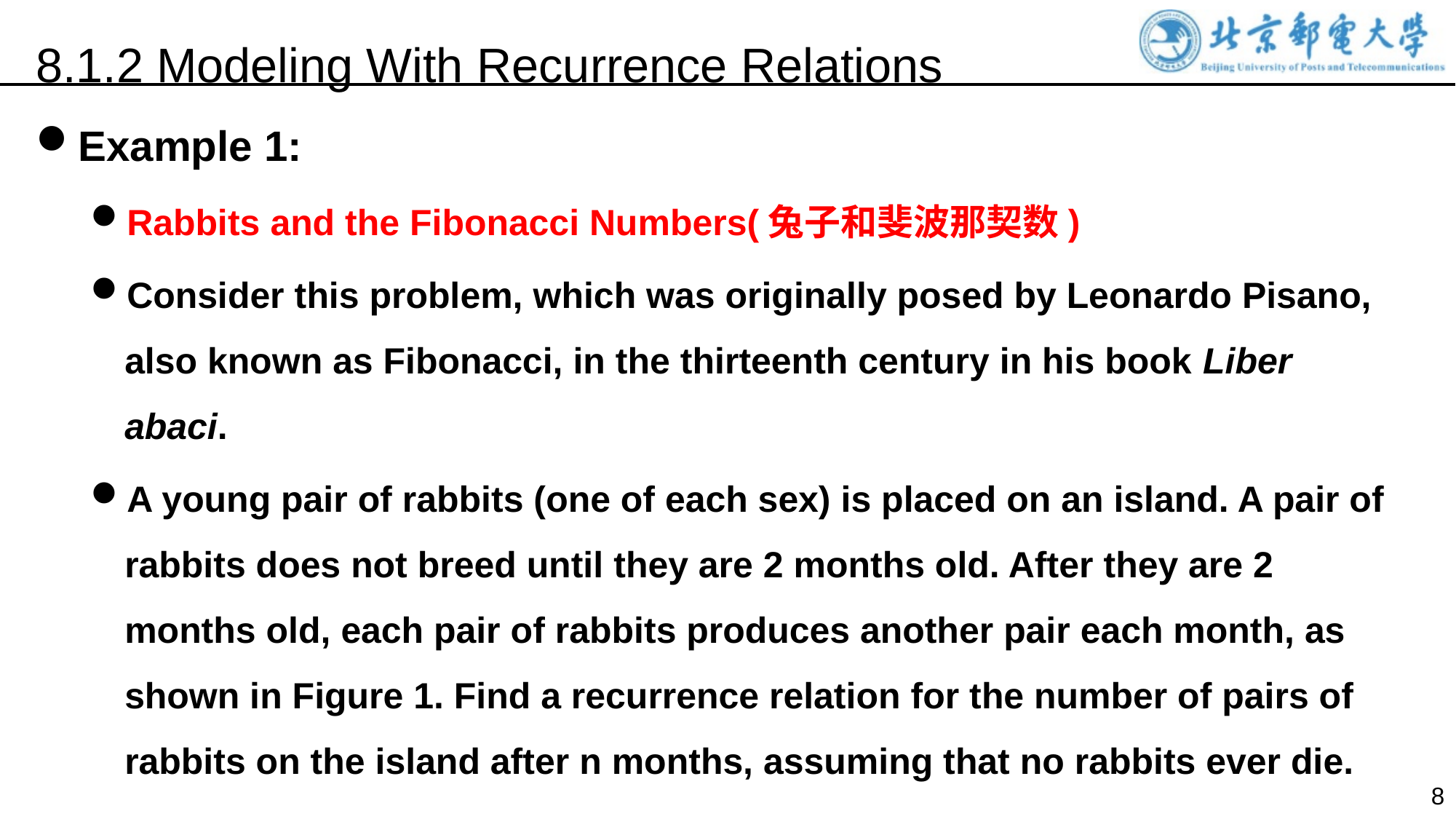

8.1.2 Modeling With Recurrence Relations
Example 1:
Rabbits and the Fibonacci Numbers(兔子和斐波那契数)
Consider this problem, which was originally posed by Leonardo Pisano, also known as Fibonacci, in the thirteenth century in his book Liber abaci.
A young pair of rabbits (one of each sex) is placed on an island. A pair of rabbits does not breed until they are 2 months old. After they are 2 months old, each pair of rabbits produces another pair each month, as shown in Figure 1. Find a recurrence relation for the number of pairs of rabbits on the island after n months, assuming that no rabbits ever die.